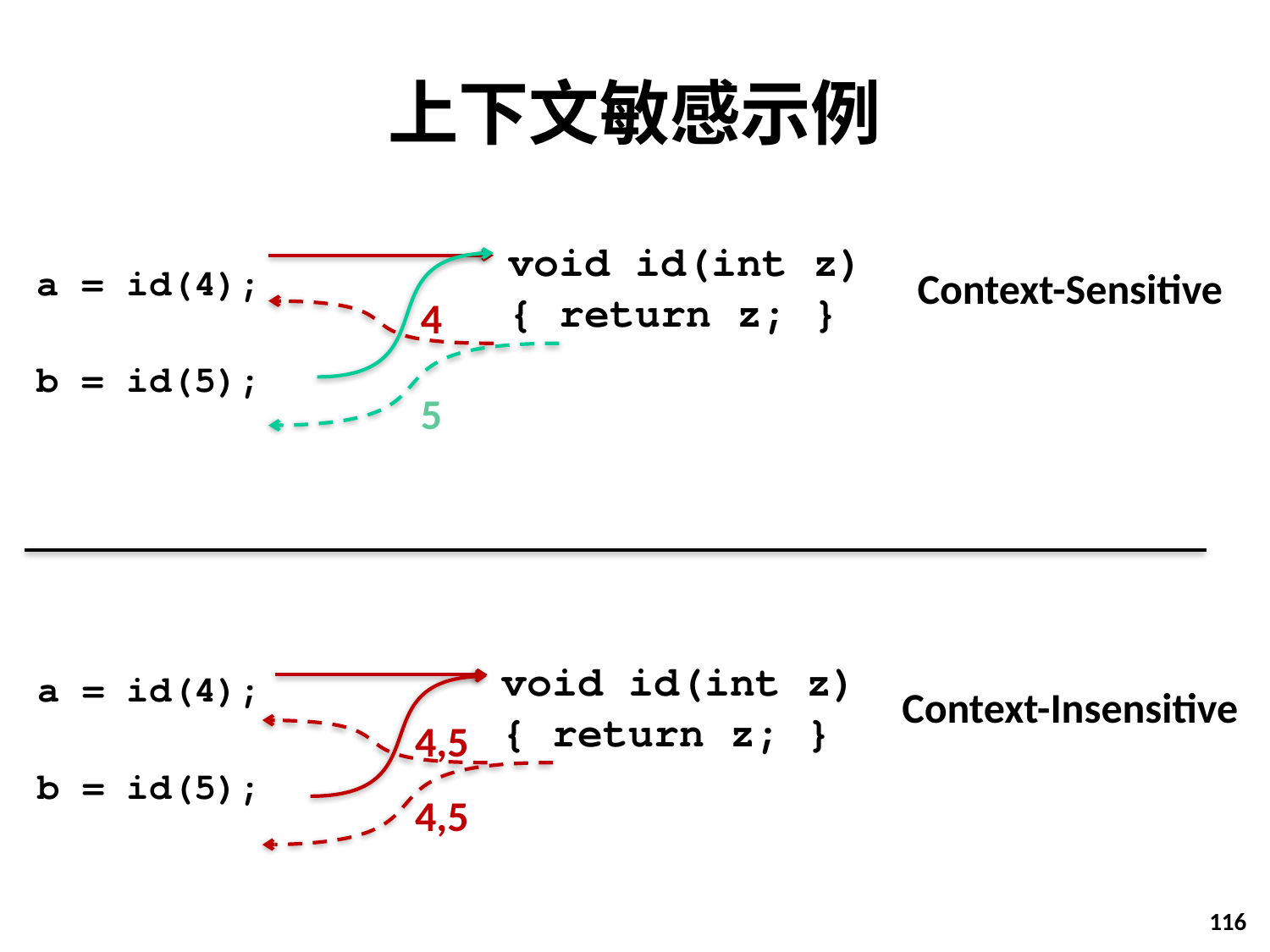

# 上下文敏感示例
void id(int z)
{ return z; }
a = id(4);
b = id(5);
Context-Sensitive
4
5
void id(int z)
{ return z; }
a = id(4);
b = id(5);
Context-Insensitive
4,5
4,5
116